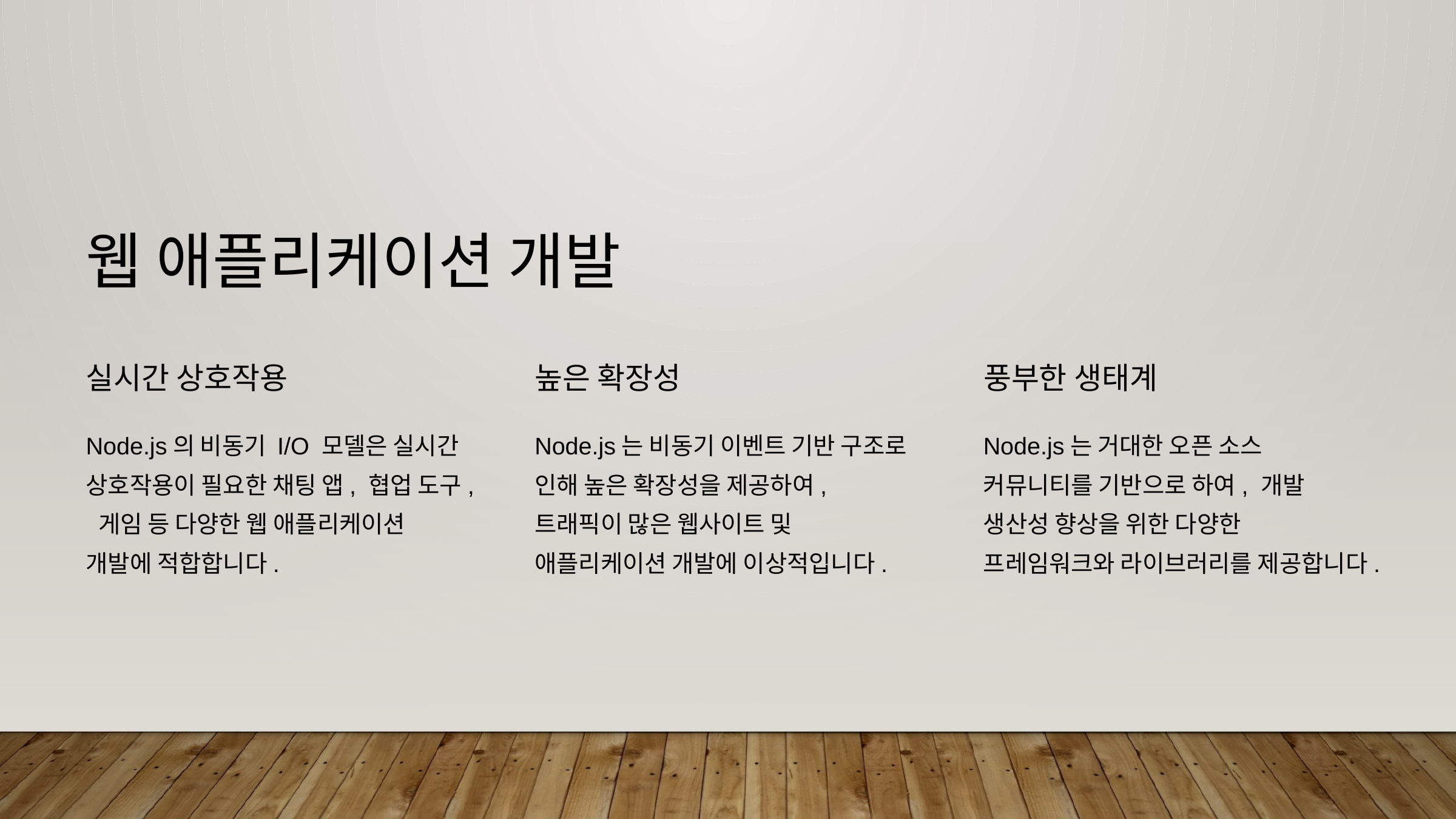

웹 애플리케이션 개발
실시간 상호작용
높은 확장성
풍부한 생태계
Node.js의 비동기 I/O 모델은 실시간 상호작용이 필요한 채팅 앱, 협업 도구, 게임 등 다양한 웹 애플리케이션 개발에 적합합니다.
Node.js는 비동기 이벤트 기반 구조로 인해 높은 확장성을 제공하여, 트래픽이 많은 웹사이트 및 애플리케이션 개발에 이상적입니다.
Node.js는 거대한 오픈 소스 커뮤니티를 기반으로 하여, 개발 생산성 향상을 위한 다양한 프레임워크와 라이브러리를 제공합니다.